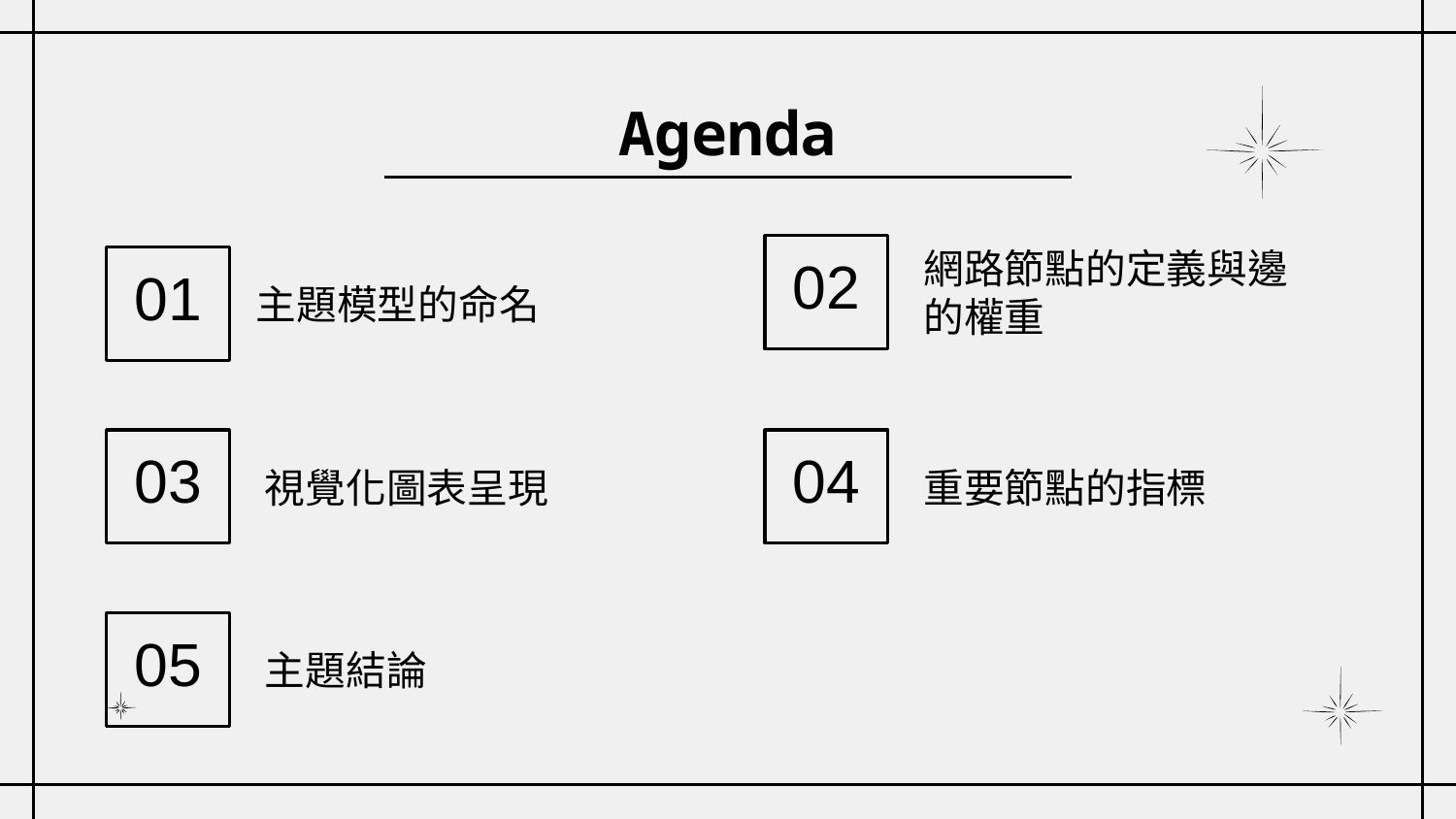

# Agenda

02
網路節點的定義與邊的權重
01
主題模型的命名
03
04
視覺化圖表呈現
重要節點的指標
05
主題結論